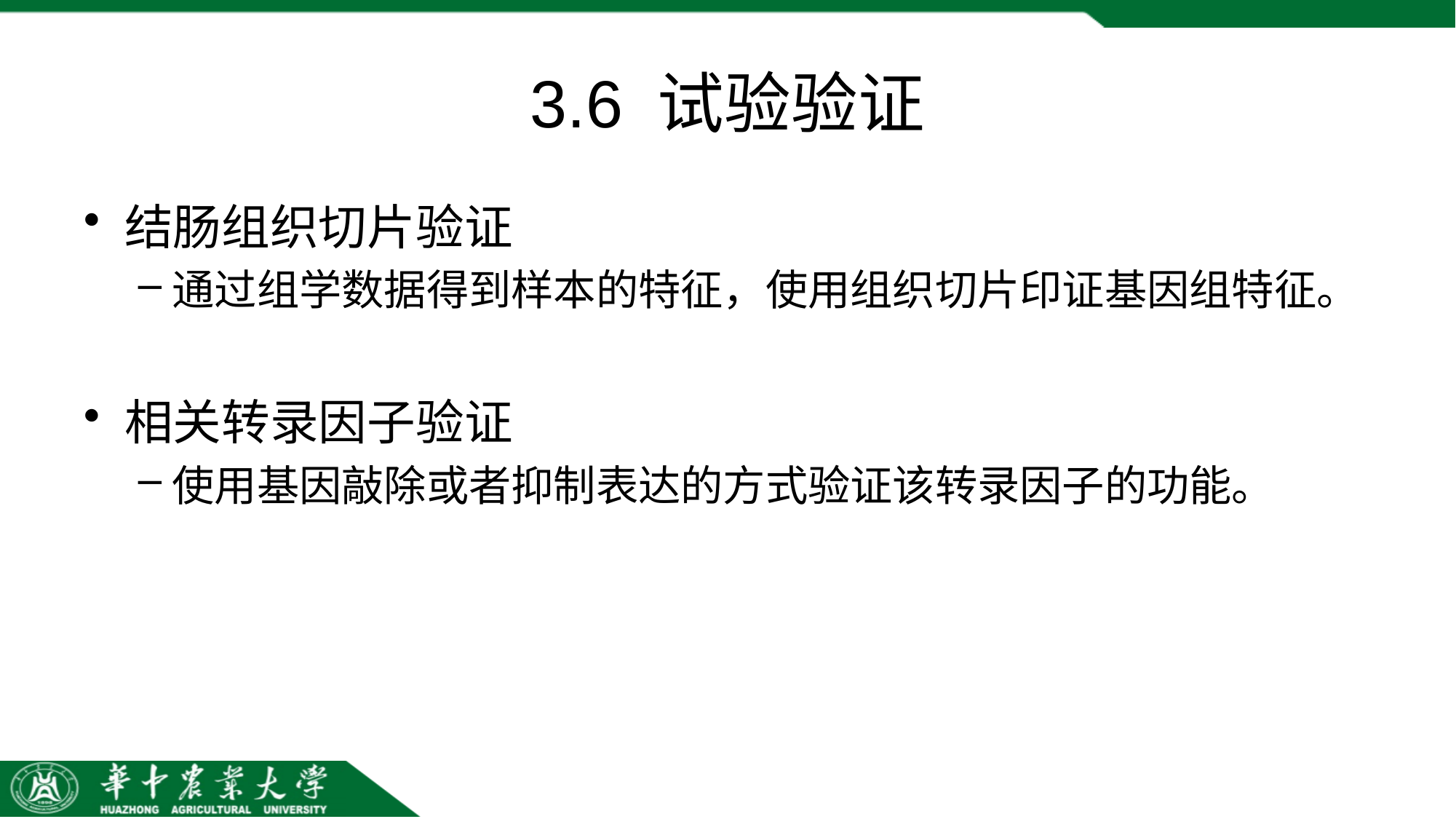

# 3.6 试验验证
结肠组织切片验证
通过组学数据得到样本的特征，使用组织切片印证基因组特征。

相关转录因子验证
使用基因敲除或者抑制表达的方式验证该转录因子的功能。